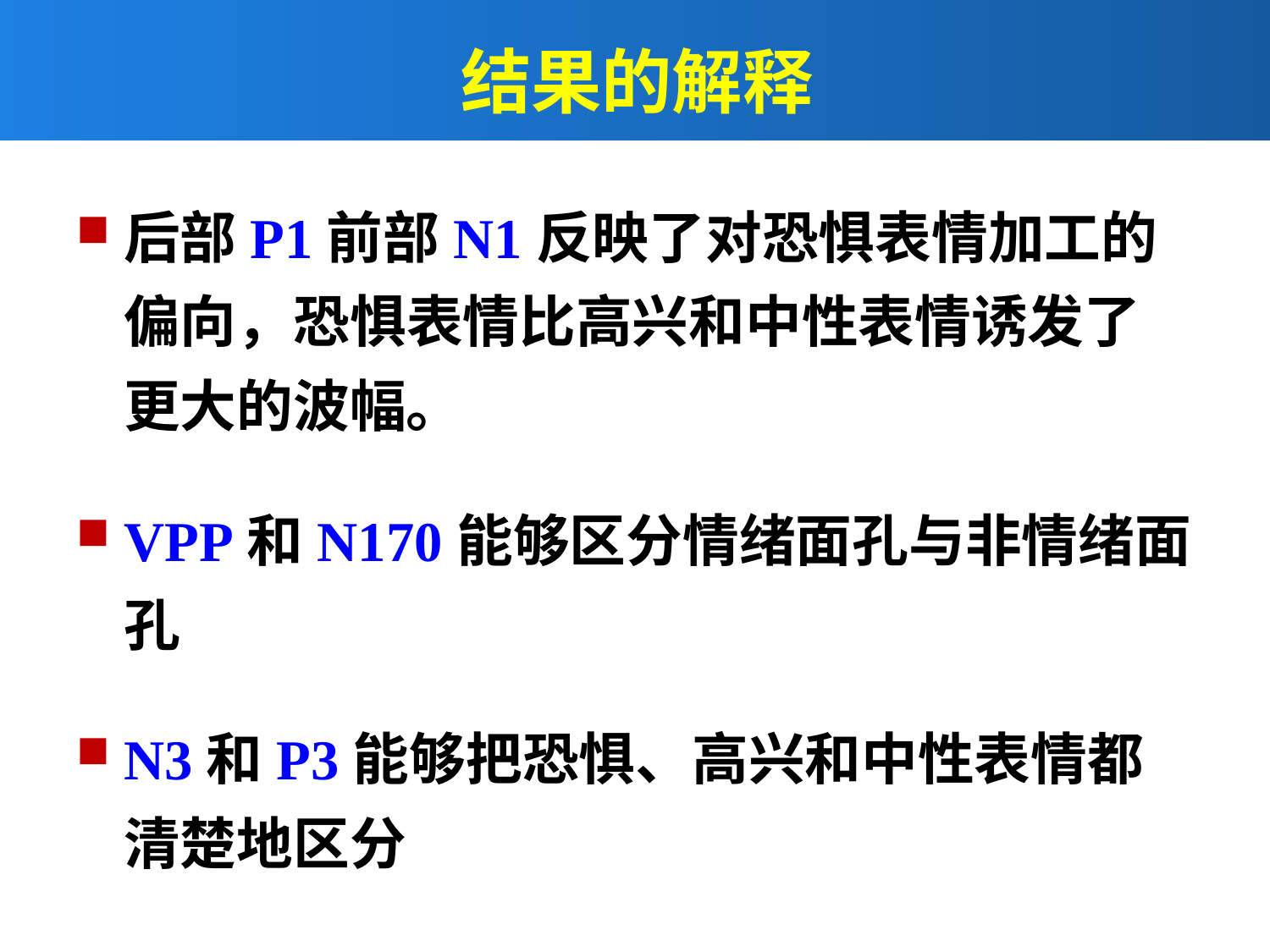

# 结果的解释
后部P1前部N1反映了对恐惧表情加工的偏向，恐惧表情比高兴和中性表情诱发了更大的波幅。
VPP和N170能够区分情绪面孔与非情绪面孔
N3和P3能够把恐惧、高兴和中性表情都清楚地区分